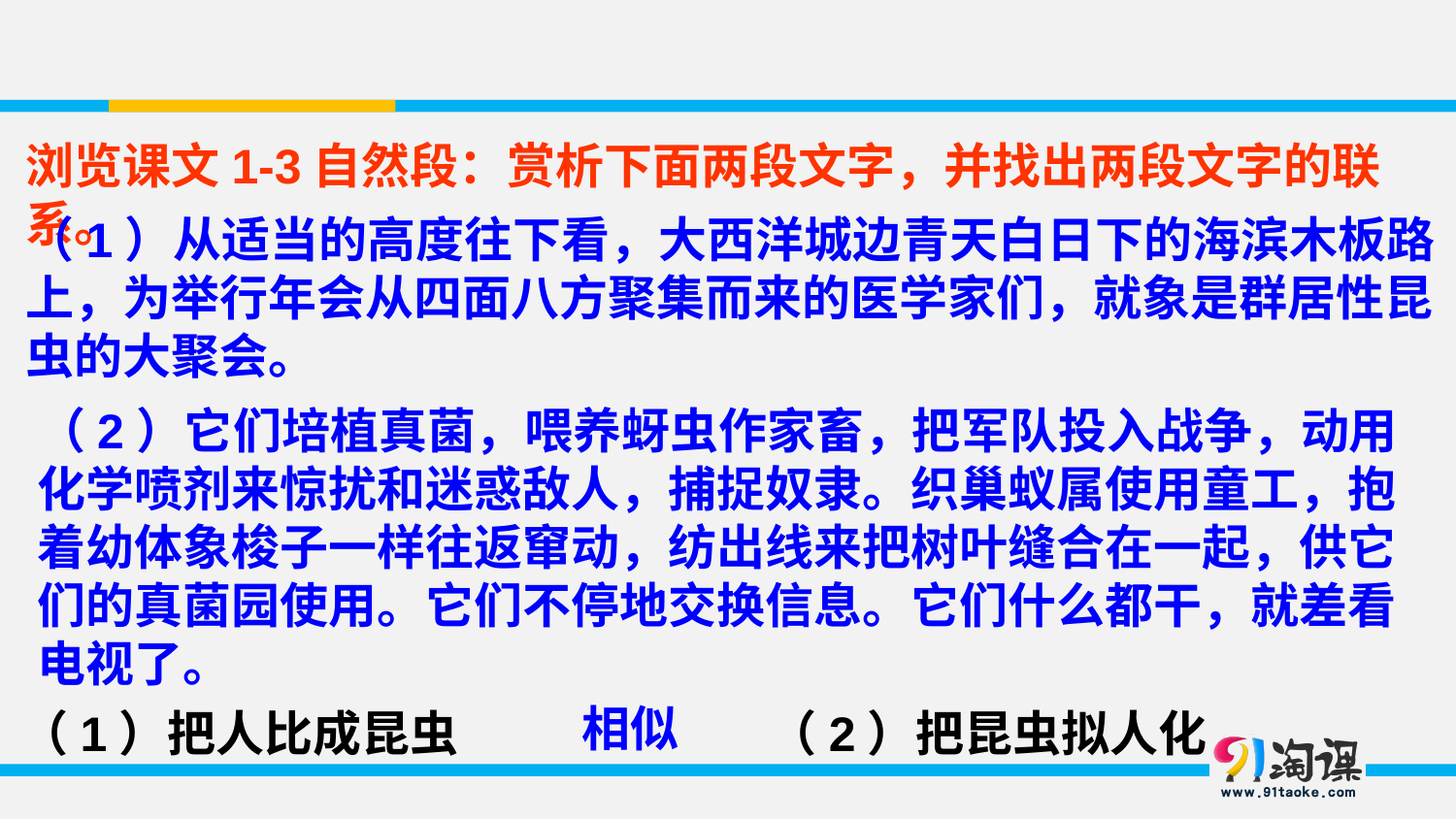

浏览课文1-3自然段：赏析下面两段文字，并找出两段文字的联系。
（1）从适当的高度往下看，大西洋城边青天白日下的海滨木板路上，为举行年会从四面八方聚集而来的医学家们，就象是群居性昆虫的大聚会。
（2）它们培植真菌，喂养蚜虫作家畜，把军队投入战争，动用化学喷剂来惊扰和迷惑敌人，捕捉奴隶。织巢蚁属使用童工，抱着幼体象梭子一样往返窜动，纺出线来把树叶缝合在一起，供它们的真菌园使用。它们不停地交换信息。它们什么都干，就差看电视了。
相似
（1）把人比成昆虫
（2）把昆虫拟人化